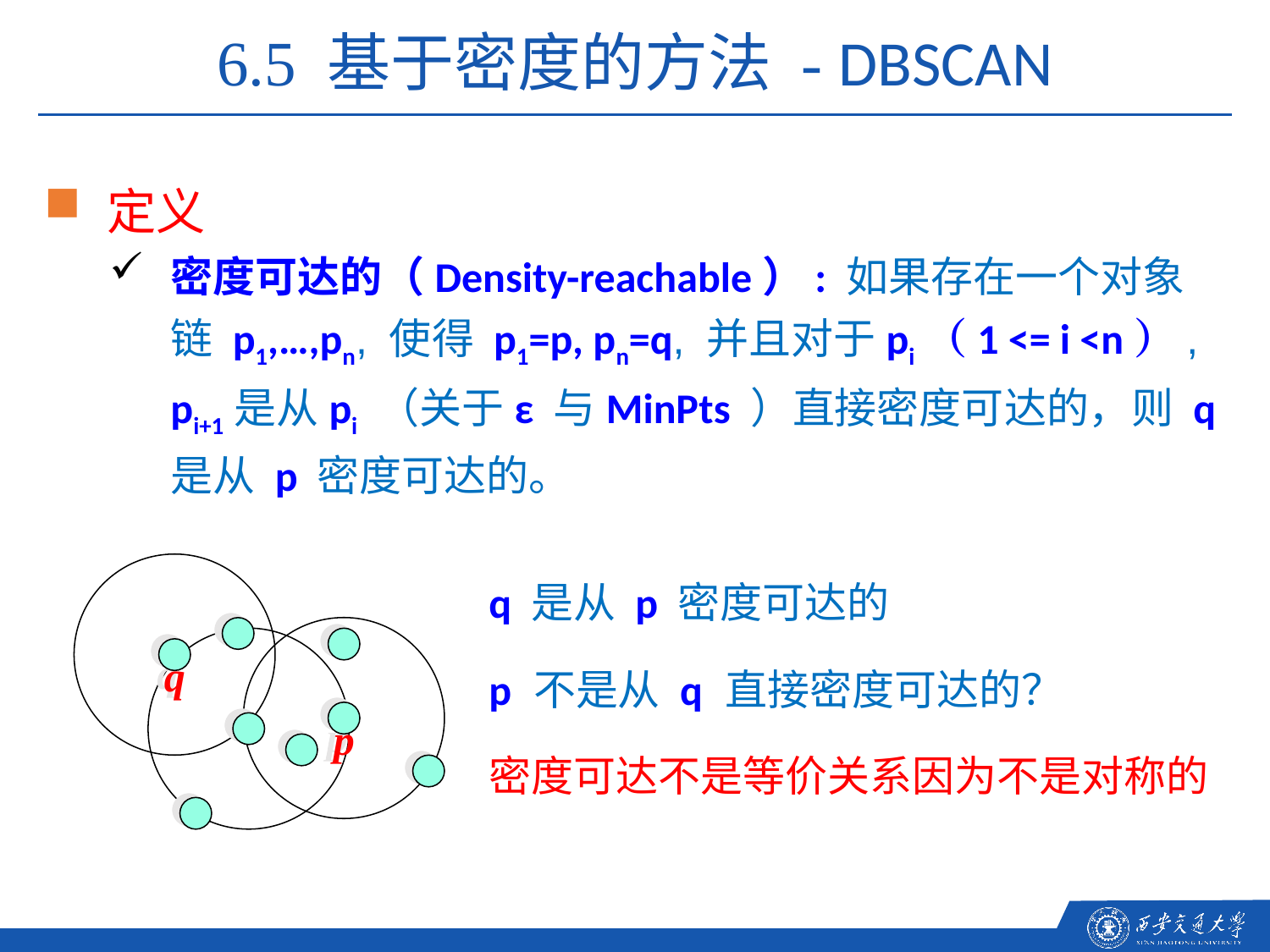

6.5 基于密度的方法 - DBSCAN
定义
密度可达的（Density-reachable）: 如果存在一个对象链 p1,…,pn, 使得 p1=p, pn=q, 并且对于pi（1 <= i <n）, pi+1是从pi （关于ε 与MinPts ）直接密度可达的，则 q 是从 p 密度可达的。
q 是从 p 密度可达的
p 不是从 q 直接密度可达的？
密度可达不是等价关系因为不是对称的

q
p